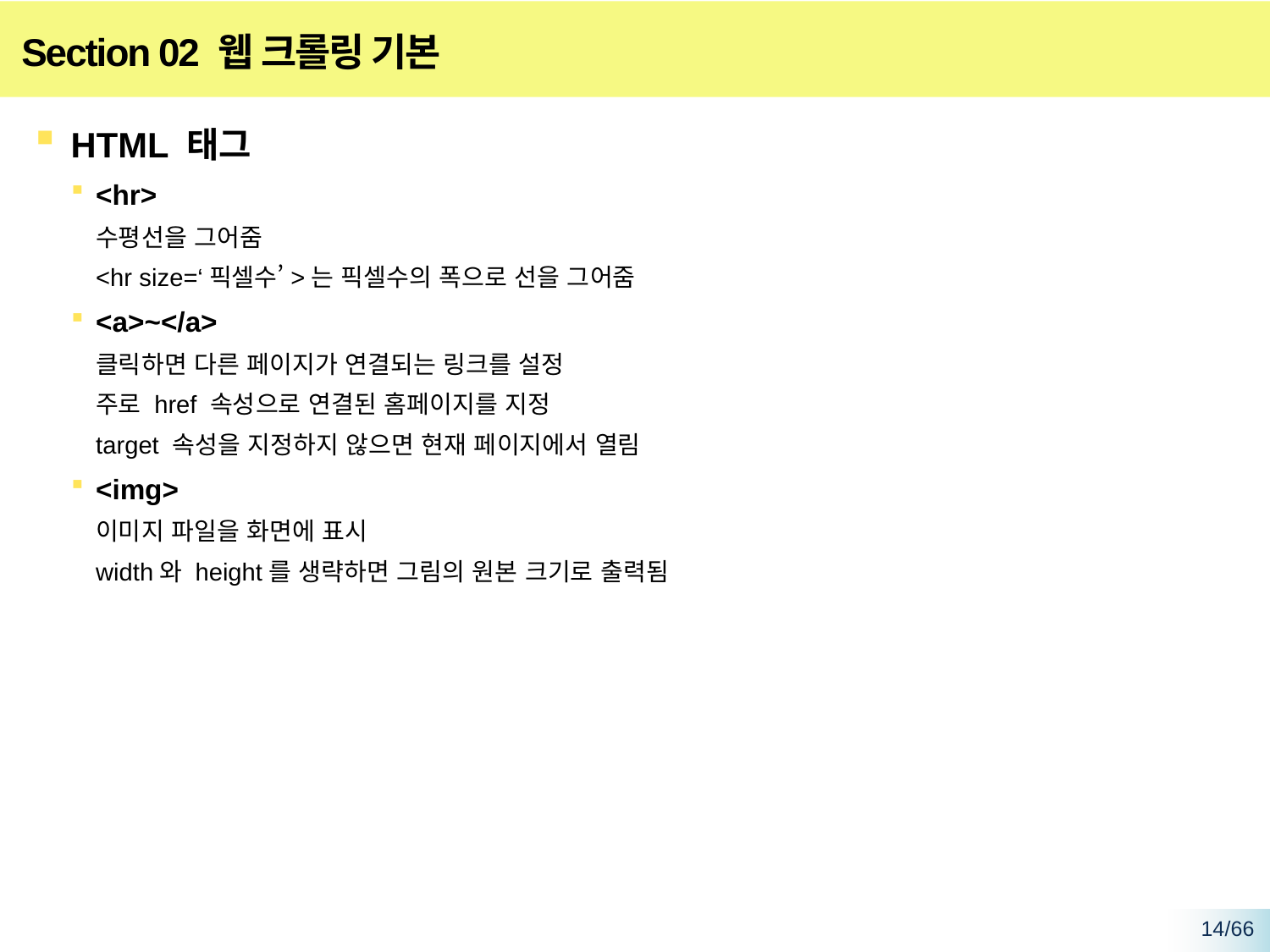

# Section 02 웹 크롤링 기본
HTML 태그
<hr>
수평선을 그어줌
<hr size=‘픽셀수’>는 픽셀수의 폭으로 선을 그어줌
<a>~</a>
클릭하면 다른 페이지가 연결되는 링크를 설정
주로 href 속성으로 연결된 홈페이지를 지정
target 속성을 지정하지 않으면 현재 페이지에서 열림
<img>
이미지 파일을 화면에 표시
width와 height를 생략하면 그림의 원본 크기로 출력됨